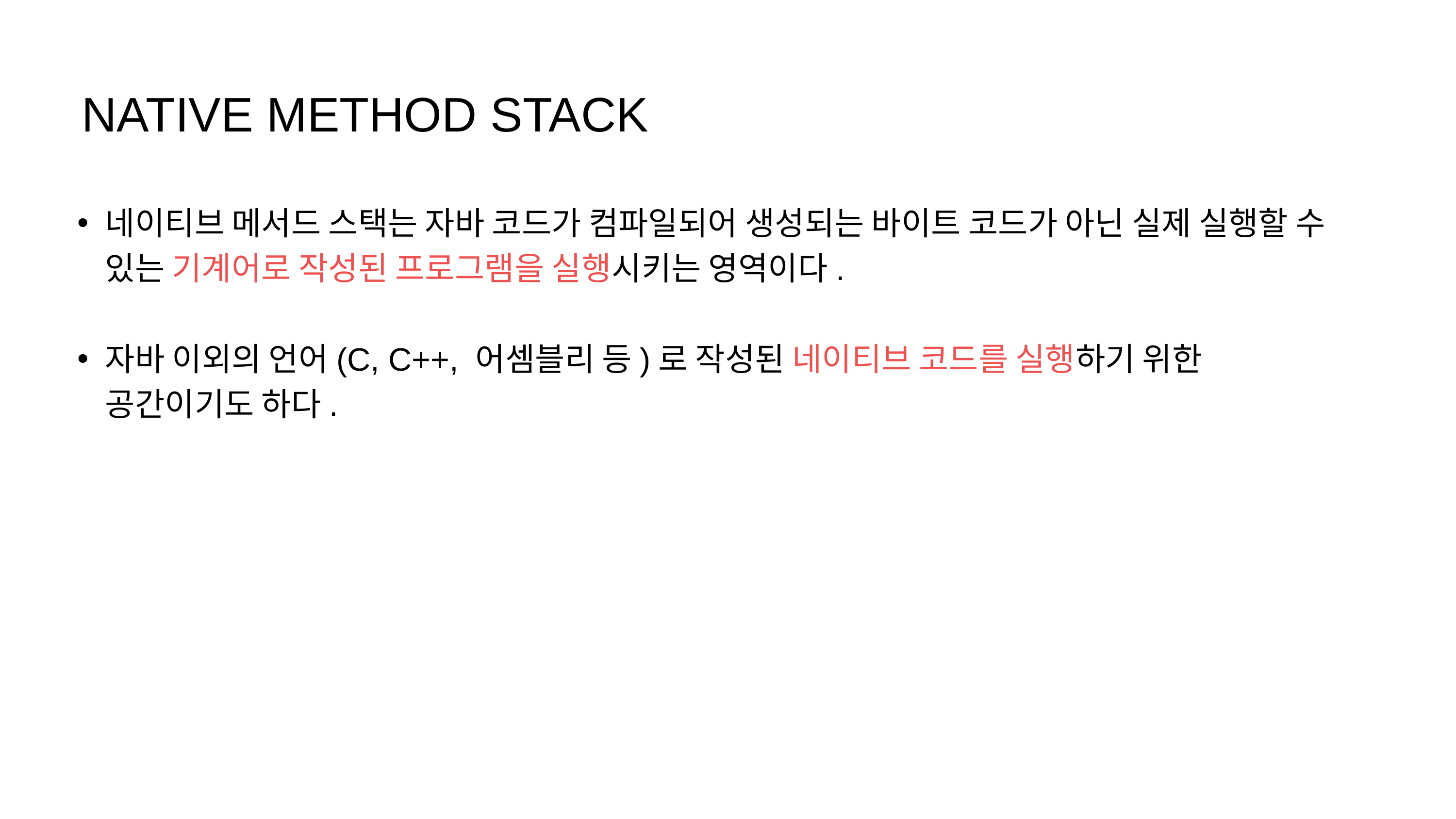

NATIVE METHOD STACK
네이티브 메서드 스택는 자바 코드가 컴파일되어 생성되는 바이트 코드가 아닌 실제 실행할 수 있는 기계어로 작성된 프로그램을 실행시키는 영역이다.

자바 이외의 언어(C, C++, 어셈블리 등)로 작성된 네이티브 코드를 실행하기 위한 공간이기도 하다.